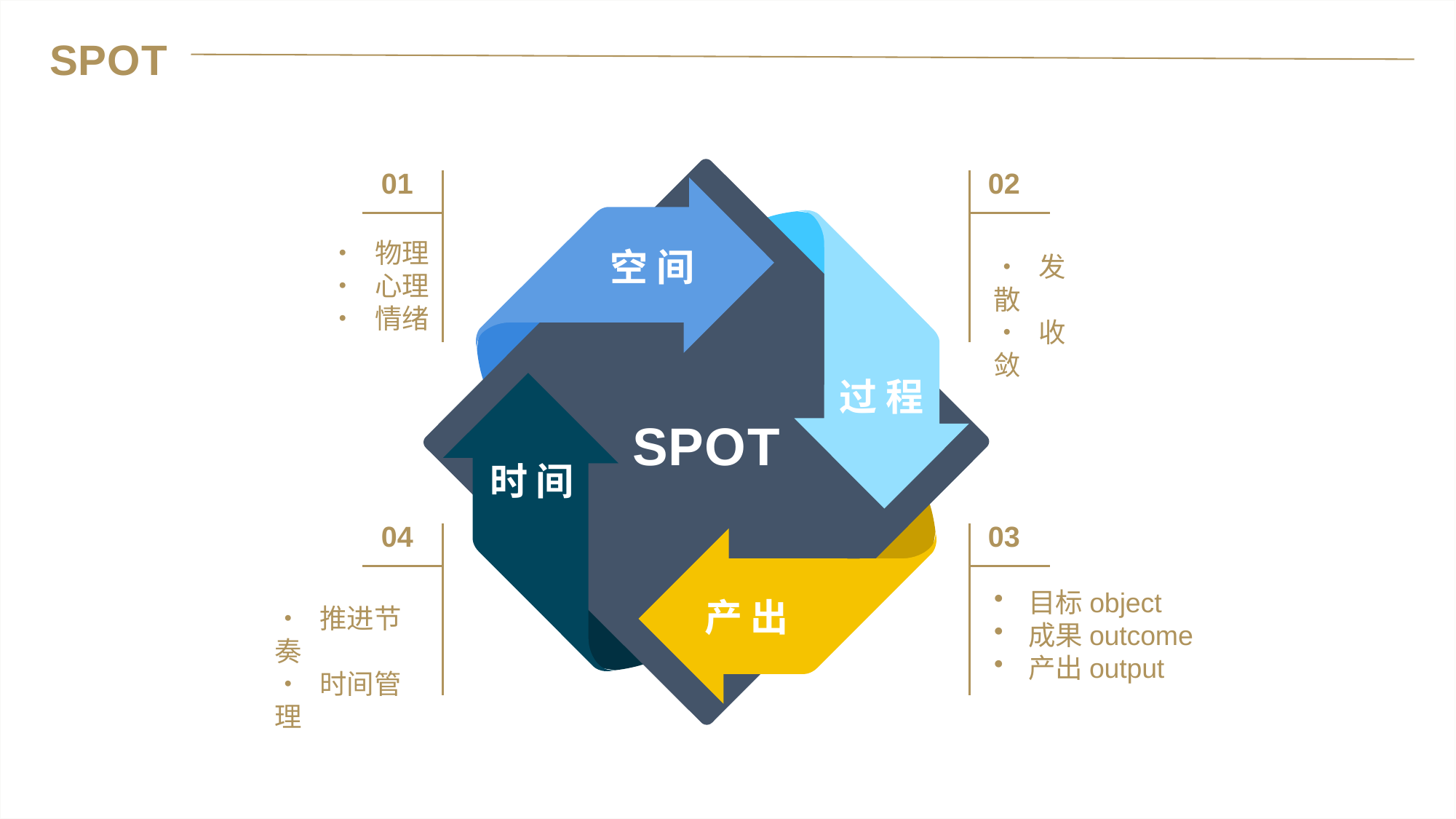

SPOT
01
02

• 物理
• 心理
• 情绪

空 间
• 发散
• 收敛

过 程
SPOT
时 间

04
03

目标object
成果outcome
产出output

产 出
• 推进节奏
• 时间管理